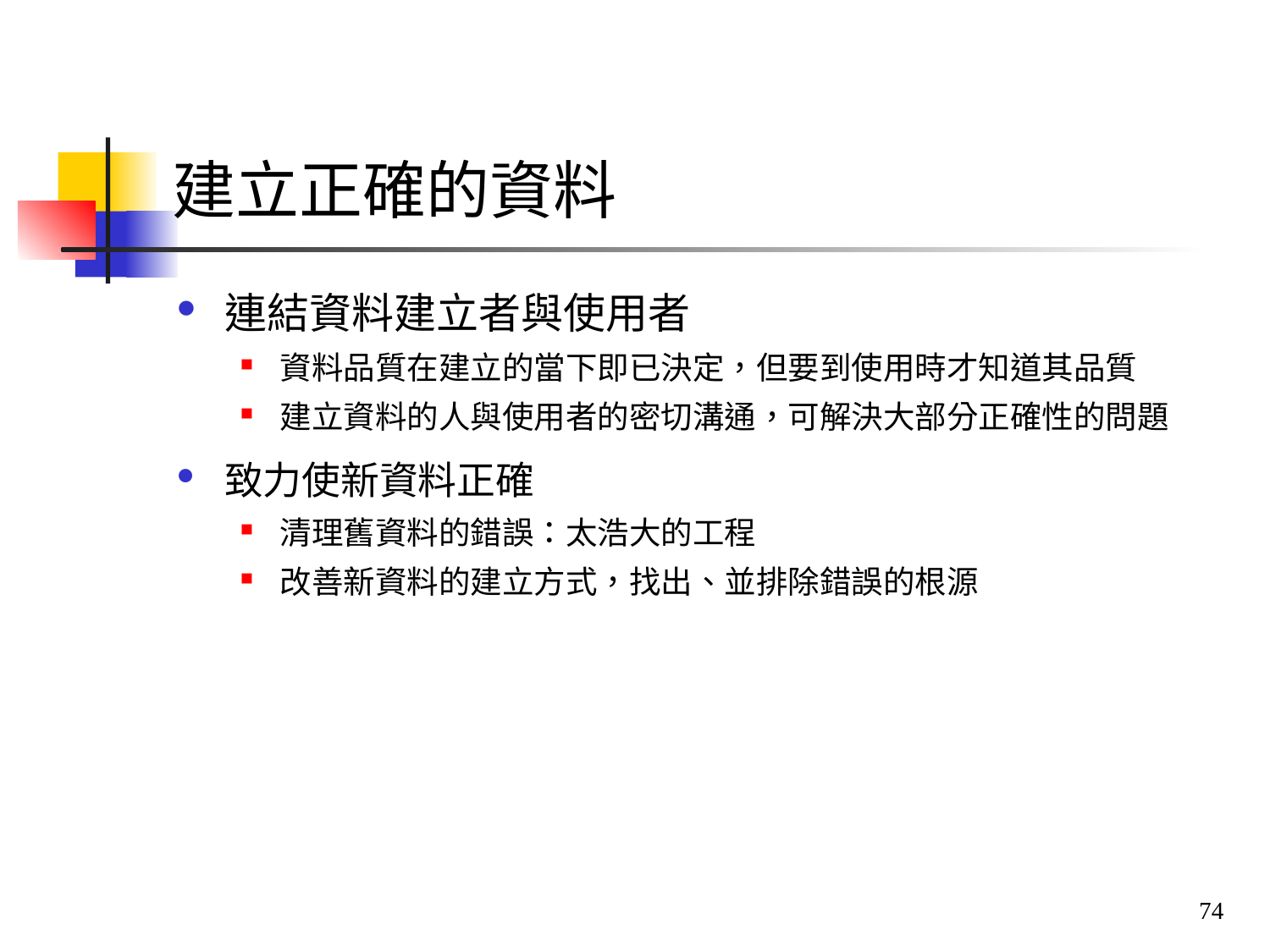

# 建立正確的資料
連結資料建立者與使用者
資料品質在建立的當下即已決定，但要到使用時才知道其品質
建立資料的人與使用者的密切溝通，可解決大部分正確性的問題
致力使新資料正確
清理舊資料的錯誤：太浩大的工程
改善新資料的建立方式，找出、並排除錯誤的根源